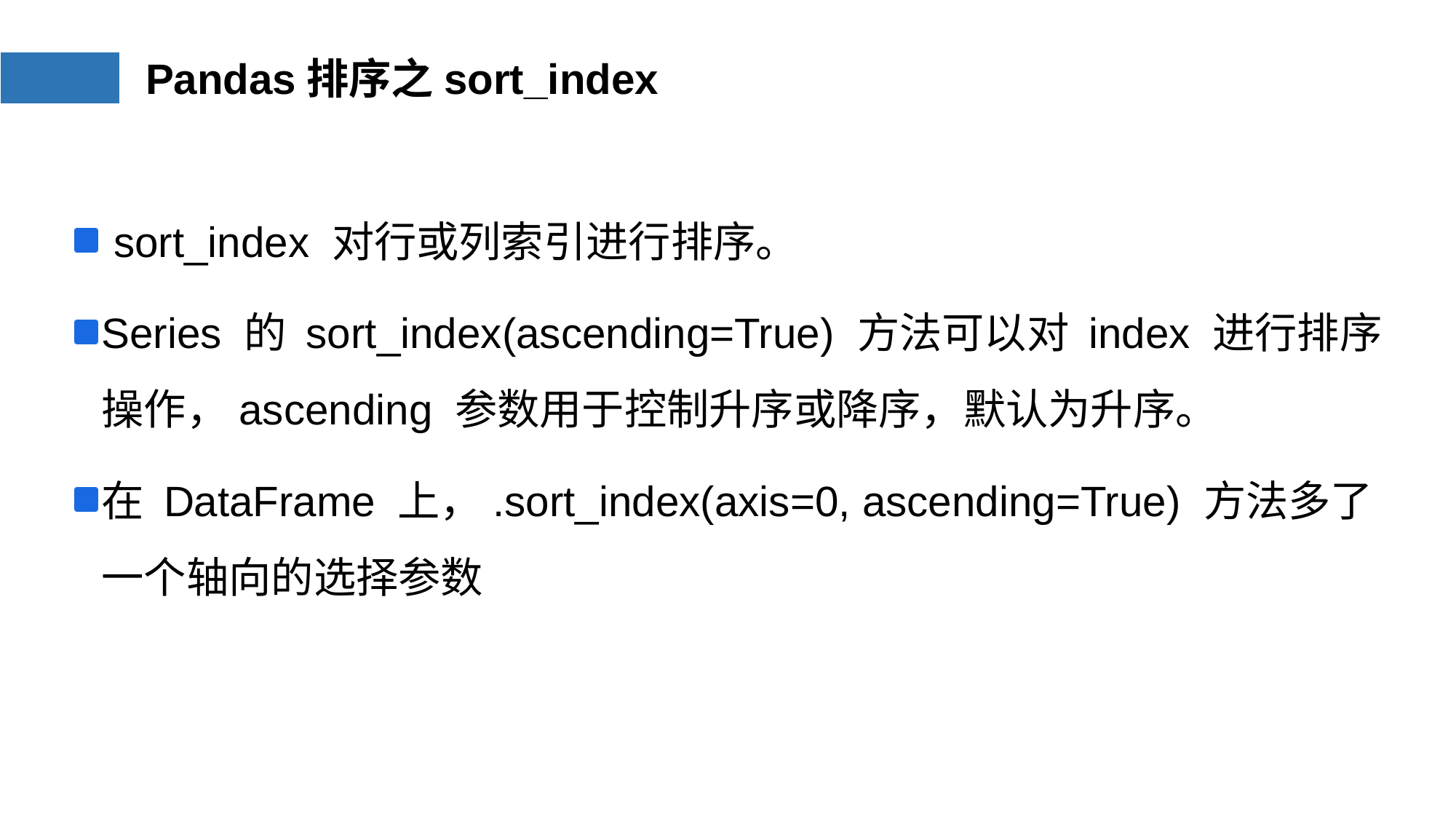

# Pandas排序之sort_index
 sort_index 对行或列索引进行排序。
Series 的 sort_index(ascending=True) 方法可以对 index 进行排序操作，ascending 参数用于控制升序或降序，默认为升序。
在 DataFrame 上，.sort_index(axis=0, ascending=True) 方法多了一个轴向的选择参数